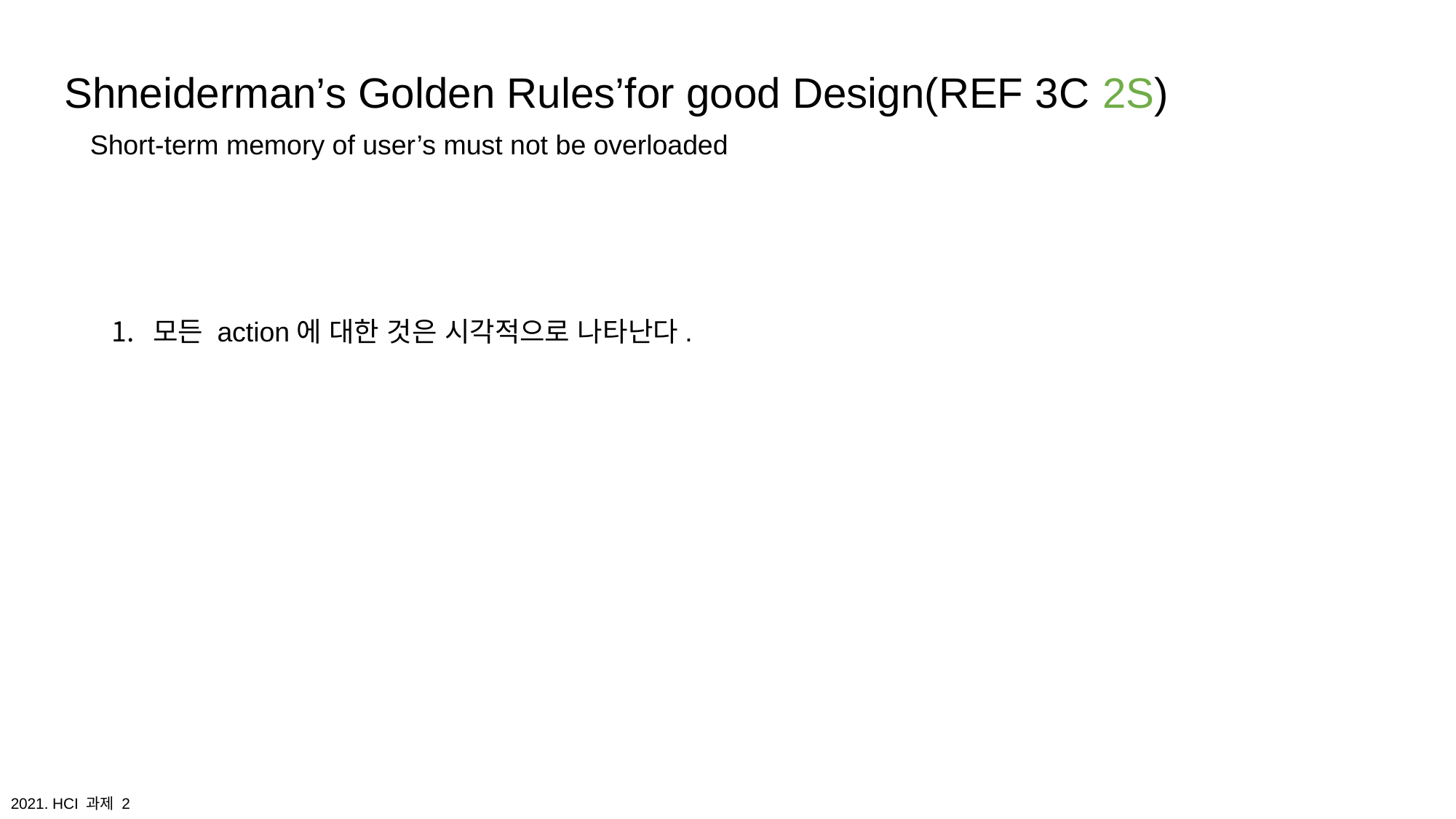

Shneiderman’s Golden Rules’for good Design(REF 3C 2S)
Short-term memory of user’s must not be overloaded
모든 action에 대한 것은 시각적으로 나타난다.
2021. HCI 과제 2